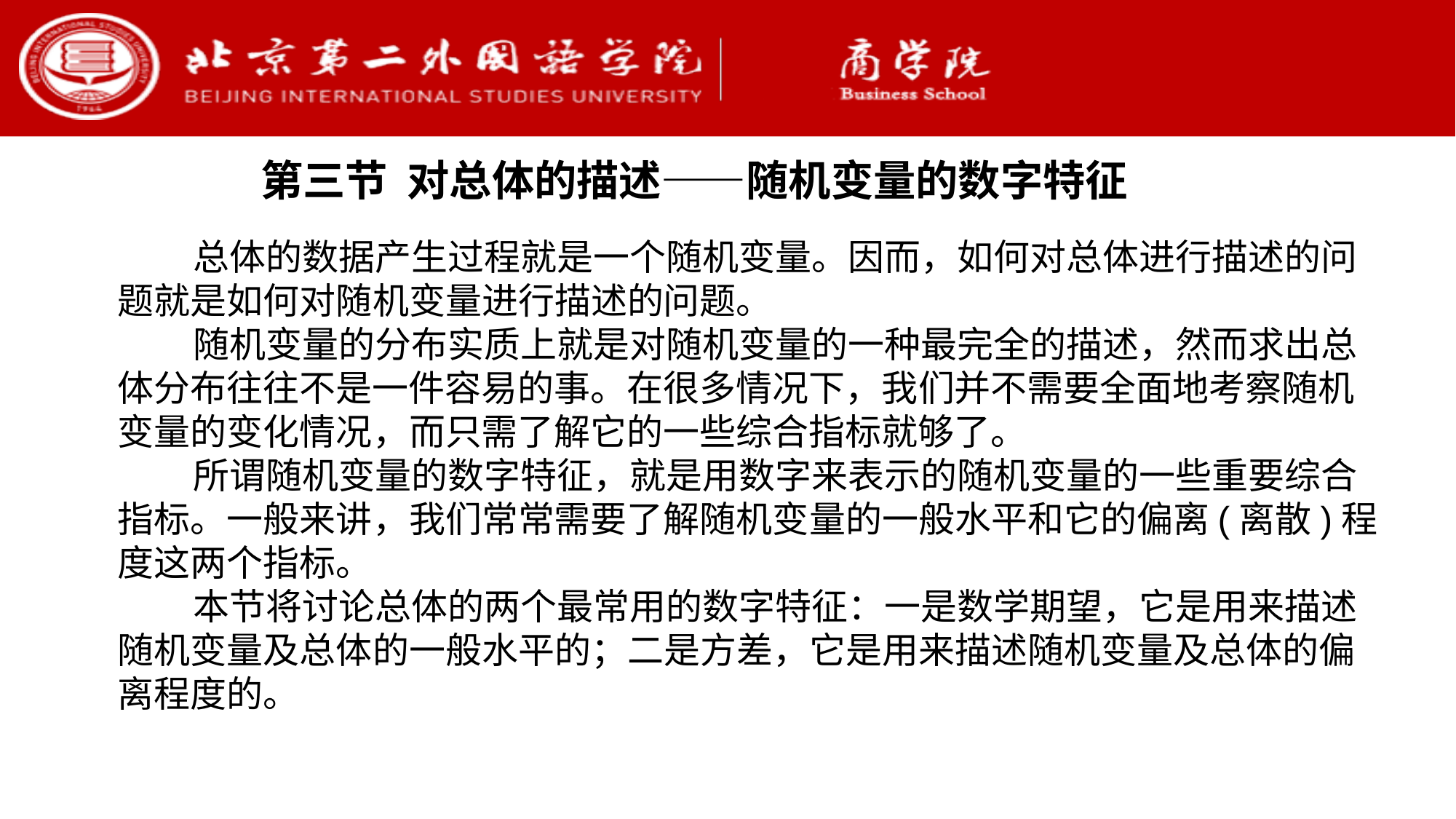

第三节  对总体的描述——随机变量的数字特征

总体的数据产生过程就是一个随机变量。因而，如何对总体进行描述的问题就是如何对随机变量进行描述的问题。
随机变量的分布实质上就是对随机变量的一种最完全的描述，然而求出总体分布往往不是一件容易的事。在很多情况下，我们并不需要全面地考察随机变量的变化情况，而只需了解它的一些综合指标就够了。
所谓随机变量的数字特征，就是用数字来表示的随机变量的一些重要综合指标。一般来讲，我们常常需要了解随机变量的一般水平和它的偏离(离散)程度这两个指标。
本节将讨论总体的两个最常用的数字特征：一是数学期望，它是用来描述随机变量及总体的一般水平的；二是方差，它是用来描述随机变量及总体的偏离程度的。